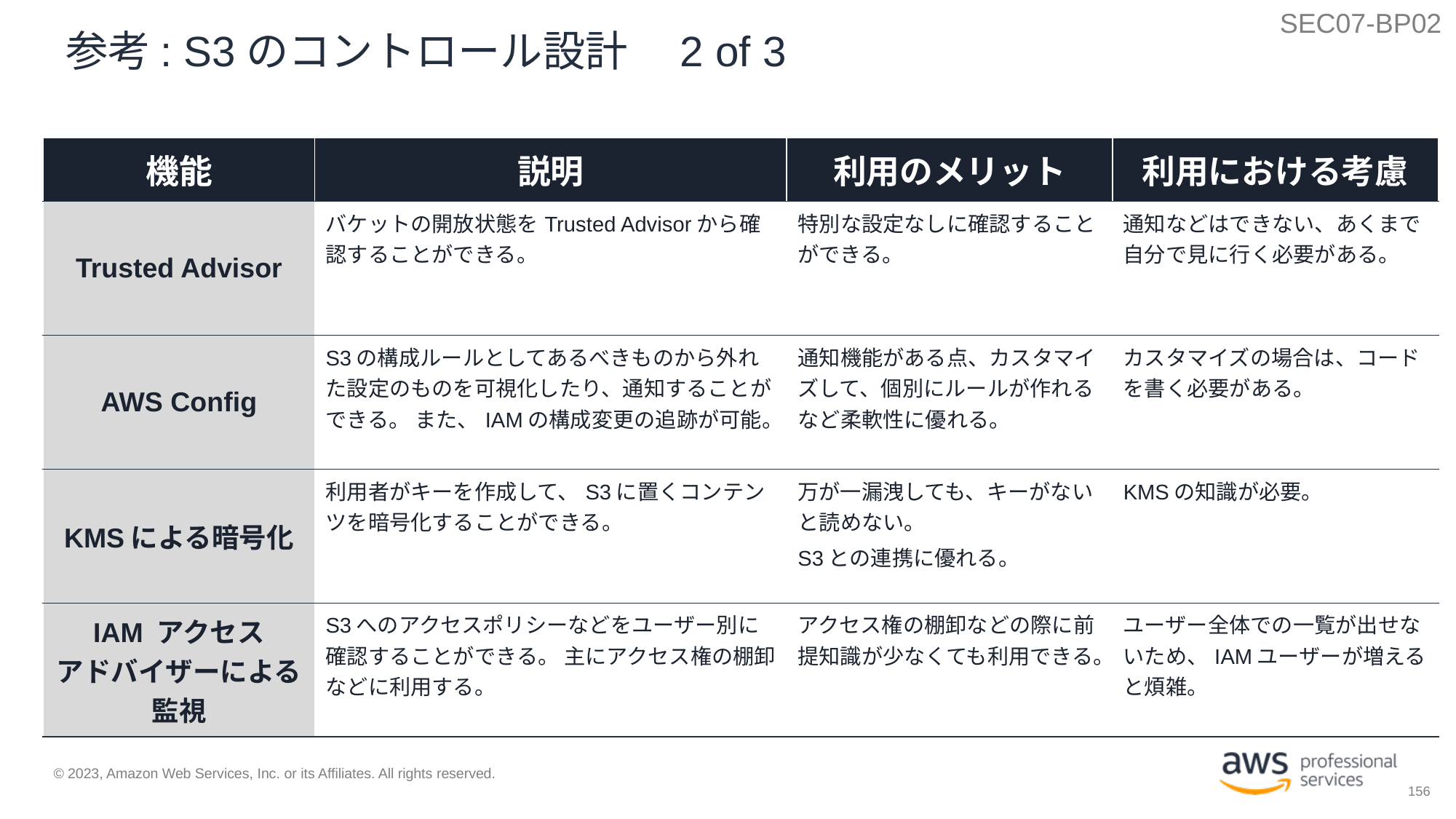

SEC07-BP02
# 参考: S3のコントロール設計　2 of 3
| 機能 | 説明 | 利用のメリット | 利用における考慮 |
| --- | --- | --- | --- |
| Trusted Advisor | バケットの開放状態をTrusted Advisorから確認することができる。 | 特別な設定なしに確認することができる。 | 通知などはできない、あくまで自分で見に行く必要がある。 |
| AWS Config | S3の構成ルールとしてあるべきものから外れた設定のものを可視化したり、通知することができる。 また、IAMの構成変更の追跡が可能。 | 通知機能がある点、カスタマイズして、個別にルールが作れるなど柔軟性に優れる。 | カスタマイズの場合は、コードを書く必要がある。 |
| KMSによる暗号化 | 利用者がキーを作成して、S3に置くコンテンツを暗号化することができる。 | 万が一漏洩しても、キーがないと読めない。 S3との連携に優れる。 | KMSの知識が必要。 |
| IAM アクセス アドバイザーによる 監視 | S3へのアクセスポリシーなどをユーザー別に確認することができる。 主にアクセス権の棚卸などに利用する。 | アクセス権の棚卸などの際に前提知識が少なくても利用できる。 | ユーザー全体での一覧が出せないため、IAMユーザーが増えると煩雑。 |